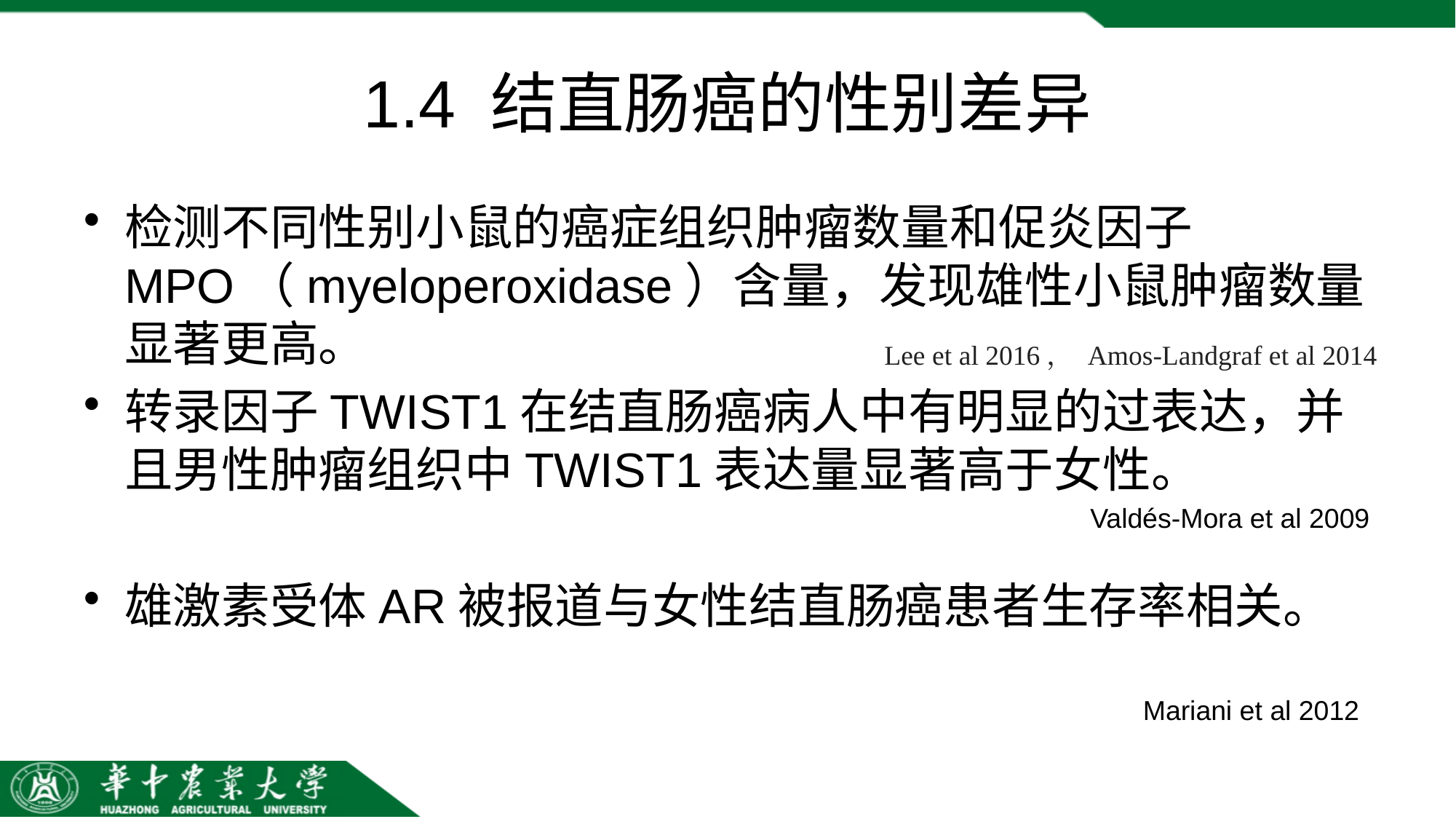

# 1.4 结直肠癌的性别差异
检测不同性别小鼠的癌症组织肿瘤数量和促炎因子MPO（myeloperoxidase）含量，发现雄性小鼠肿瘤数量显著更高。
转录因子TWIST1在结直肠癌病人中有明显的过表达，并且男性肿瘤组织中TWIST1表达量显著高于女性。

雄激素受体AR被报道与女性结直肠癌患者生存率相关。
Lee et al 2016， Amos-Landgraf et al 2014
Valdés-Mora et al 2009
Mariani et al 2012